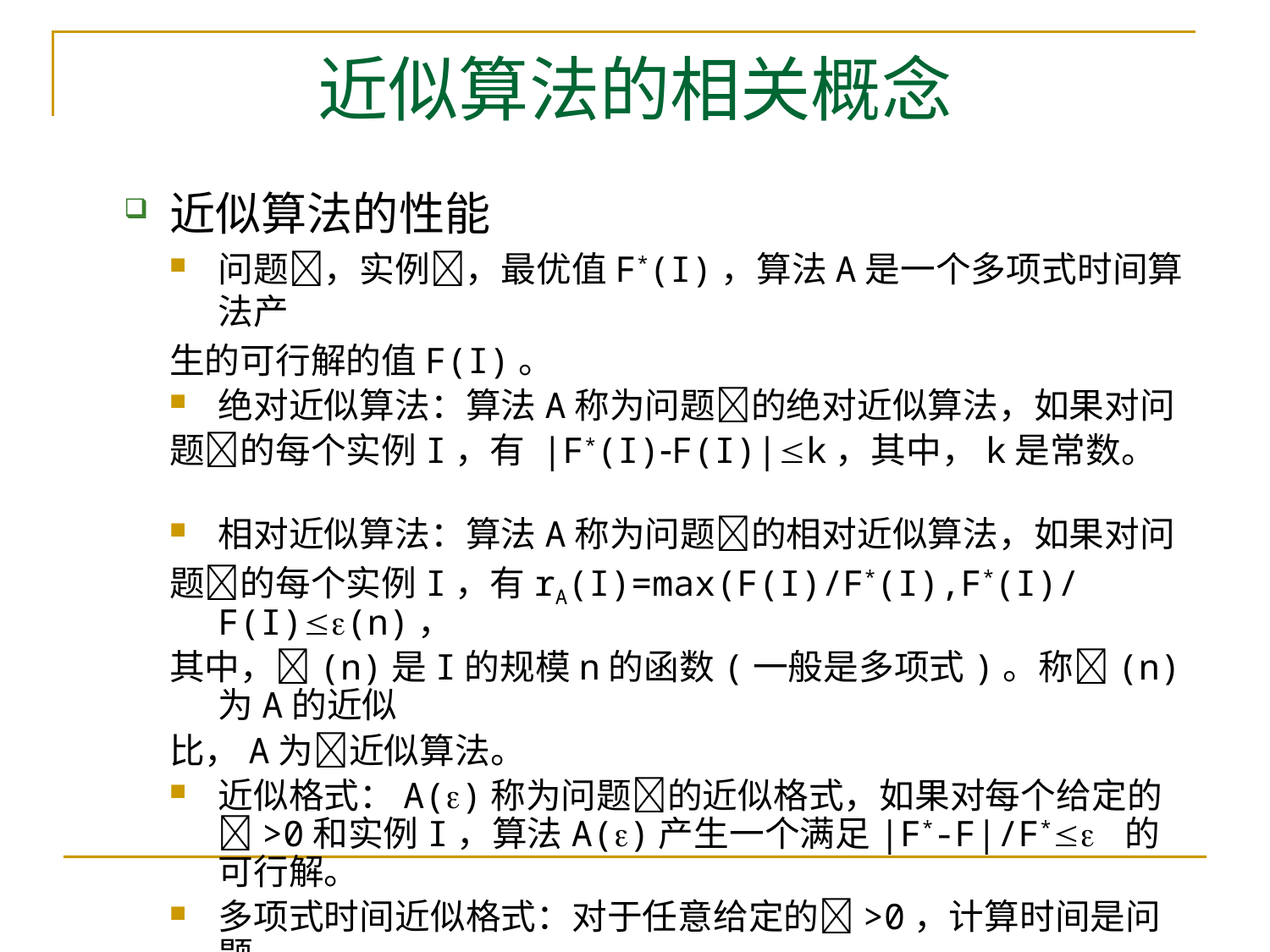

# 近似算法的相关概念
近似算法的性能
问题Π，实例Ι，最优值F*(I)，算法A是一个多项式时间算法产
生的可行解的值F(I)。
绝对近似算法：算法A称为问题Π的绝对近似算法，如果对问
题Π的每个实例I，有 |F*(I)−F(I)|≤k，其中，k是常数。
相对近似算法：算法A称为问题Π的相对近似算法，如果对问
题Π的每个实例I，有rA(I)=max(F(I)/F*(I),F*(I)/F(I)≤ε(n)，
其中，ε(n)是I的规模n的函数(一般是多项式)。称ε(n)为A的近似
比，A为ε近似算法。
近似格式：A(ε)称为问题Π的近似格式，如果对每个给定的ε>0和实例I，算法A(ε)产生一个满足|F*-F|/F*≤ε 的可行解。
多项式时间近似格式：对于任意给定的ε>0，计算时间是问题
规模的多项式；
完全多项式时间格式：计算时间是问题规模和1/ε的多项式。